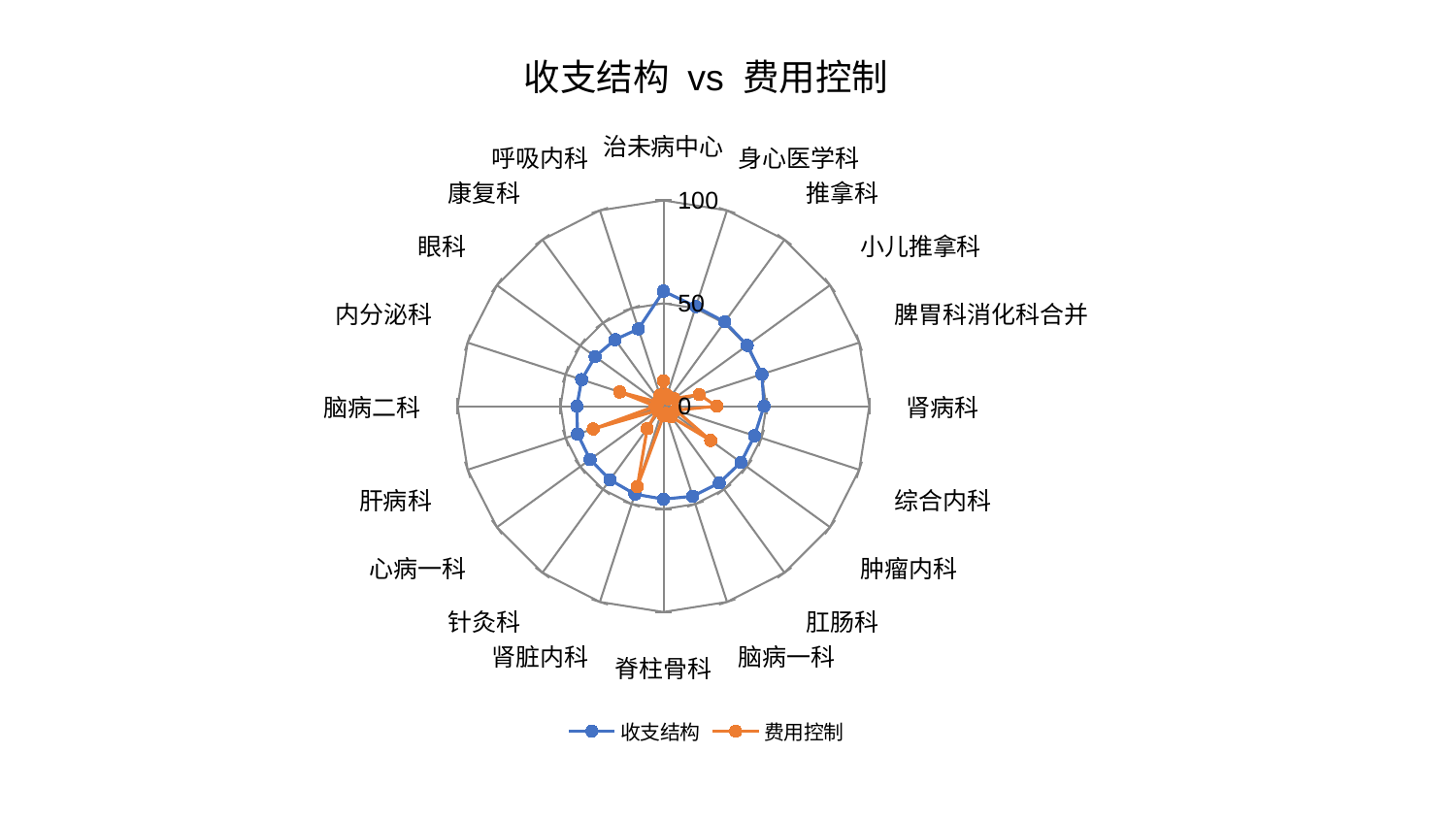

### Chart: 收支结构 vs 费用控制

| Category | 收支结构 | 费用控制 |
|---|---|---|
| 治未病中心 | 55.897779422189586 | 12.36677532898936 |
| 身心医学科 | 50.88027047713301 | 5.666449739232434 |
| 推拿科 | 50.67890006418836 | 4.366331658777585 |
| 小儿推拿科 | 50.306280232079715 | 6.310826415182936 |
| 脾胃科消化科合并 | 50.27853666411523 | 18.22412605021536 |
| 肾病科 | 48.85781462098681 | 25.896974700696326 |
| 综合内科 | 46.528746951998144 | 6.347452624081665 |
| 肿瘤内科 | 46.49043204853246 | 28.336431019676546 |
| 肛肠科 | 46.10653505729812 | 6.409342394791204 |
| 脑病一科 | 46.027339554523714 | 3.6472836163705975 |
| 脊柱骨科 | 45.15597041179469 | 4.62785207774345 |
| 肾脏内科 | 44.9558557936254 | 41.12187550715768 |
| 针灸科 | 44.20744132652655 | 13.485852576570748 |
| 心病一科 | 44.047589633216084 | 3.4815800148351133 |
| 肝病科 | 43.88609946328319 | 35.89610991140409 |
| 脑病二科 | 42.07166798919455 | 3.9210439077380017 |
| 内分泌科 | 41.78631622217026 | 22.359528333673072 |
| 眼科 | 41.052118435018116 | 3.2132907060322387 |
| 康复科 | 39.98143668750646 | 3.420530902701228 |
| 呼吸内科 | 39.484387373993144 | 5.603877631653671 |
134